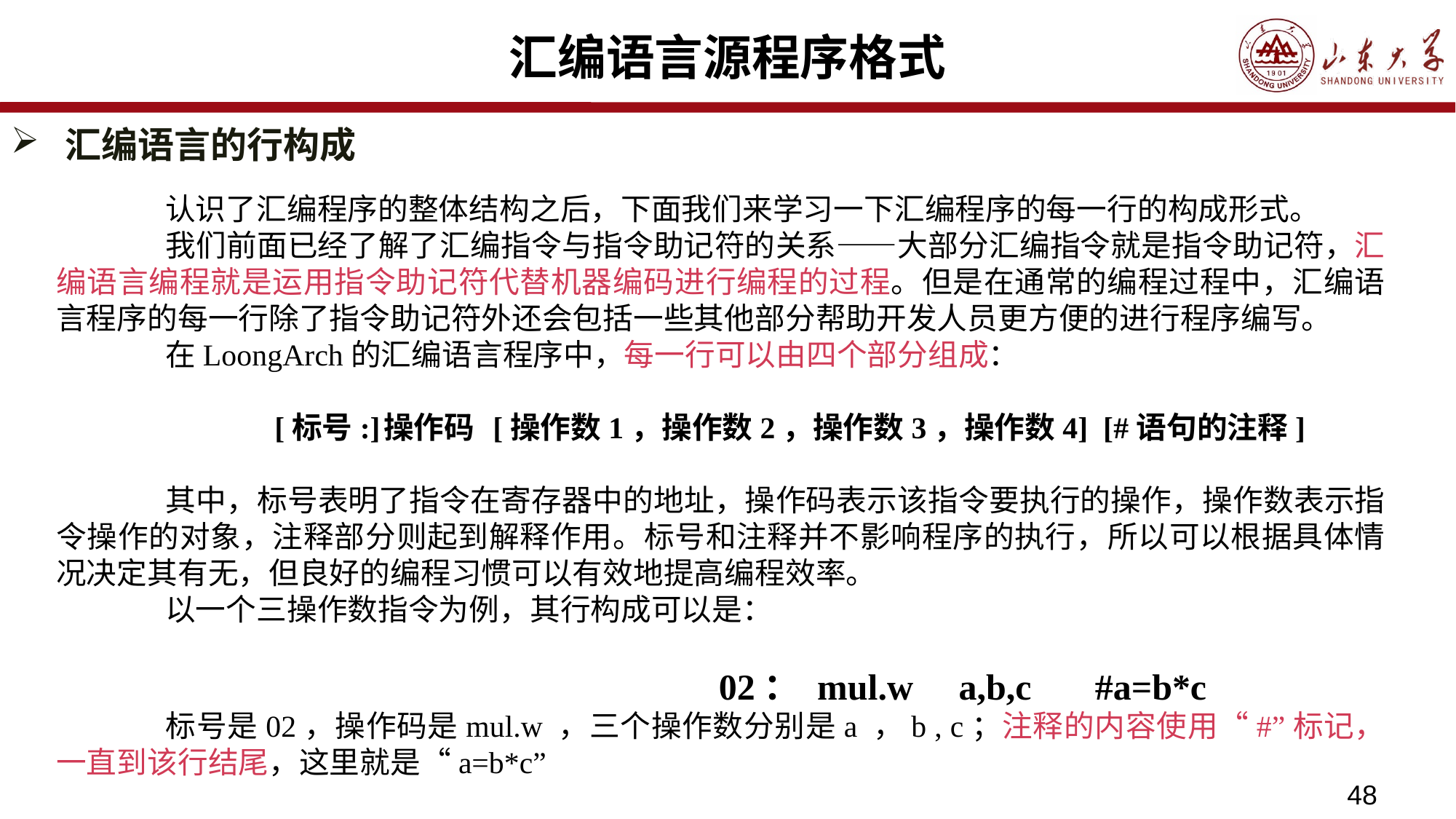

# 汇编语言源程序格式
汇编语言的行构成
	认识了汇编程序的整体结构之后，下面我们来学习一下汇编程序的每一行的构成形式。
	我们前面已经了解了汇编指令与指令助记符的关系——大部分汇编指令就是指令助记符，汇编语言编程就是运用指令助记符代替机器编码进行编程的过程。但是在通常的编程过程中，汇编语言程序的每一行除了指令助记符外还会包括一些其他部分帮助开发人员更方便的进行程序编写。
	在LoongArch的汇编语言程序中，每一行可以由四个部分组成：

		[标号:]	操作码	[操作数1，操作数2，操作数3，操作数4]  [#语句的注释]

	其中，标号表明了指令在寄存器中的地址，操作码表示该指令要执行的操作，操作数表示指令操作的对象，注释部分则起到解释作用。标号和注释并不影响程序的执行，所以可以根据具体情况决定其有无，但良好的编程习惯可以有效地提高编程效率。
	以一个三操作数指令为例，其行构成可以是：

						 02： mul.w     a,b,c       #a=b*c
	标号是02，操作码是mul.w ，三个操作数分别是a ，b , c；注释的内容使用“#”标记，一直到该行结尾，这里就是“a=b*c”

48